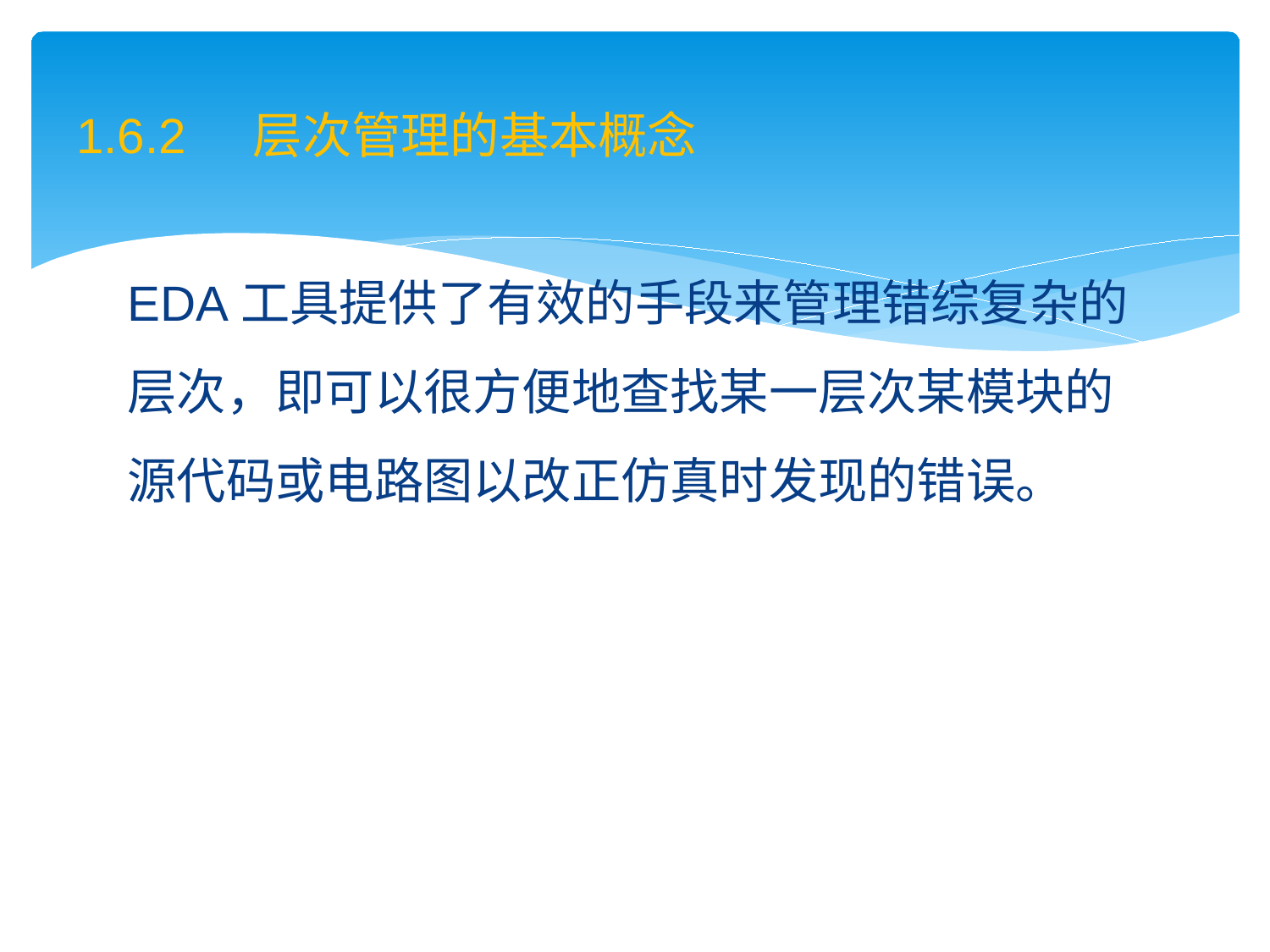

# 1.6.2    层次管理的基本概念
EDA工具提供了有效的手段来管理错综复杂的层次，即可以很方便地查找某一层次某模块的源代码或电路图以改正仿真时发现的错误。